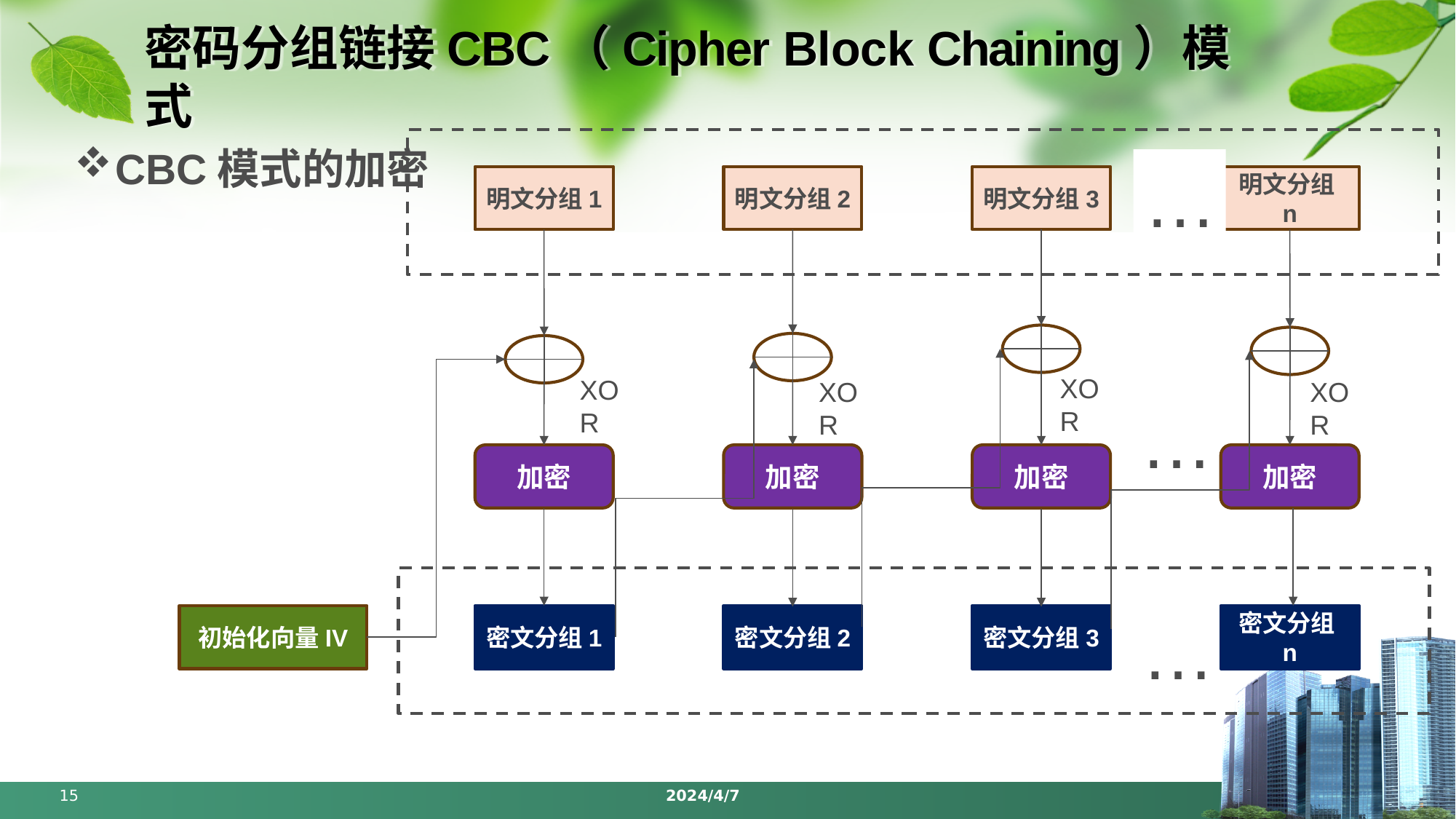

# 密码分组链接CBC（Cipher Block Chaining）模式

CBC模式的加密
…
明文分组1
明文分组2
明文分组3
明文分组n

XOR
XOR
XOR
XOR
…
加密
加密
加密
加密

…
初始化向量IV
密文分组1
密文分组2
密文分组3
密文分组n
15
2024/4/7